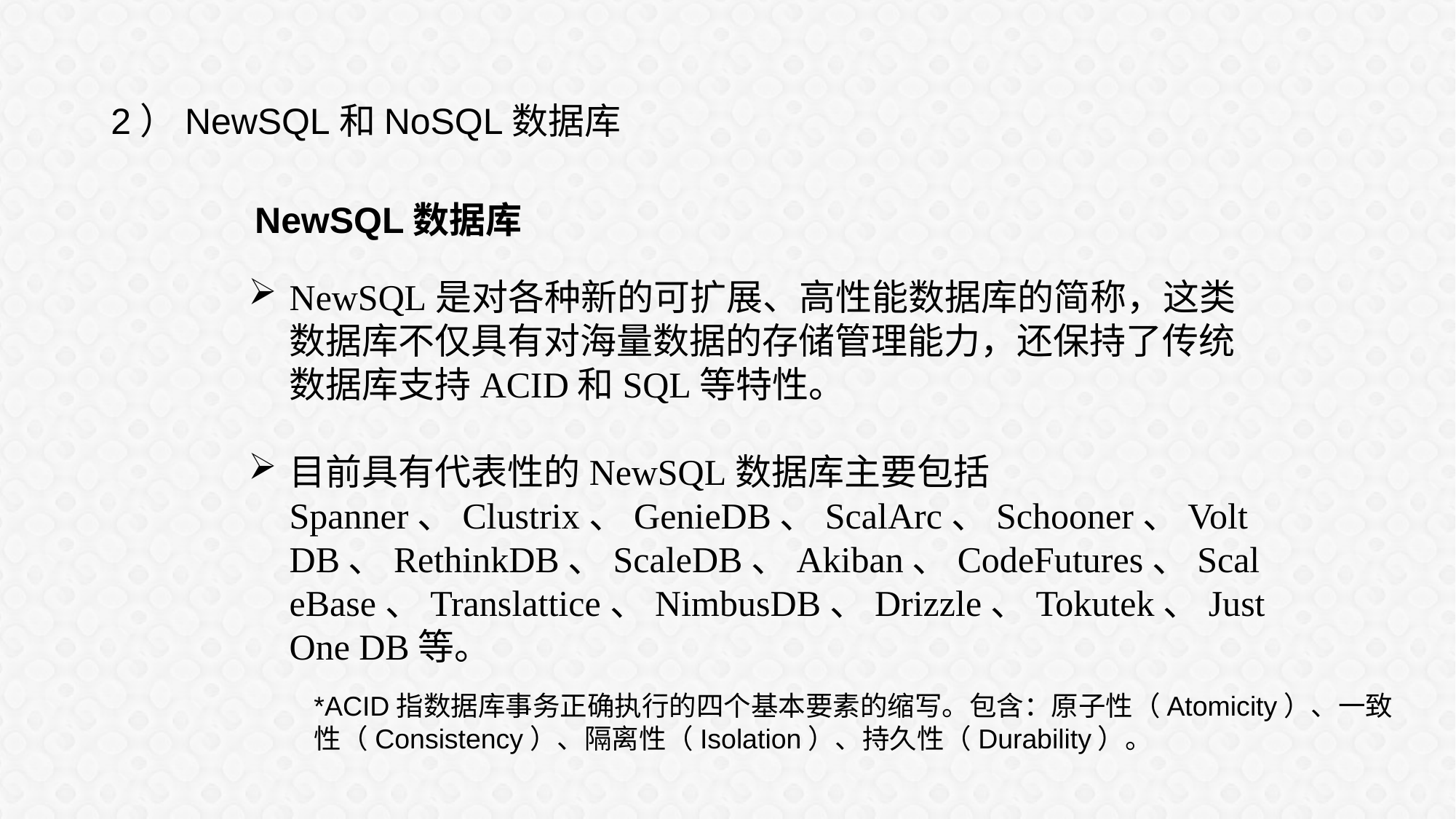

# 2）NewSQL和NoSQL数据库
NewSQL数据库
NewSQL是对各种新的可扩展、高性能数据库的简称，这类数据库不仅具有对海量数据的存储管理能力，还保持了传统数据库支持ACID和SQL等特性。

目前具有代表性的NewSQL数据库主要包括Spanner、Clustrix、GenieDB、ScalArc、Schooner、VoltDB、RethinkDB、ScaleDB、Akiban、CodeFutures、ScaleBase、Translattice、NimbusDB、Drizzle、Tokutek、JustOne DB等。
*ACID指数据库事务正确执行的四个基本要素的缩写。包含：原子性（Atomicity）、一致性（Consistency）、隔离性（Isolation）、持久性（Durability）。